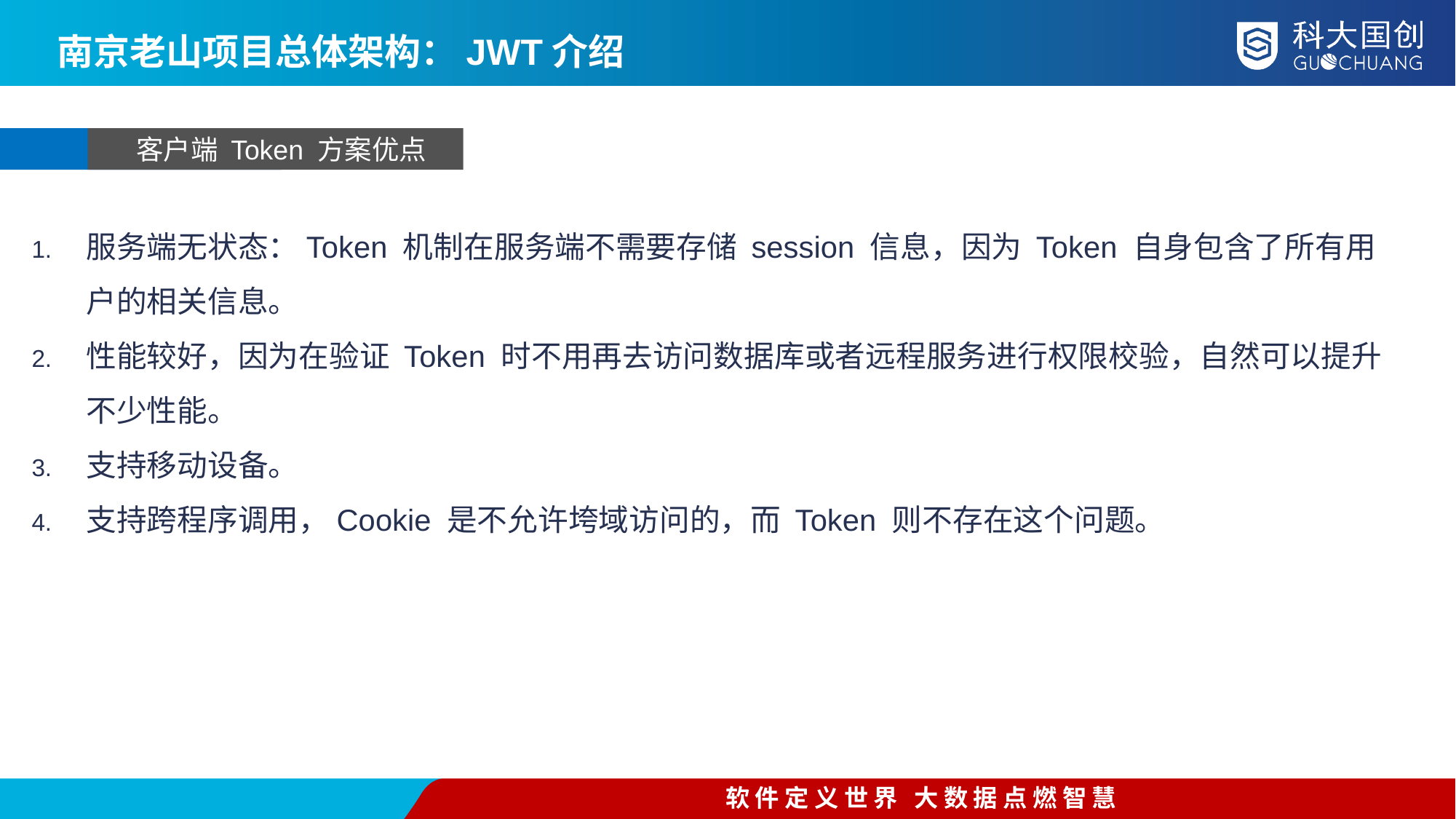

南京老山项目总体架构：JWT介绍
客户端 Token 方案优点

服务端无状态：Token 机制在服务端不需要存储 session 信息，因为 Token 自身包含了所有用户的相关信息。
性能较好，因为在验证 Token 时不用再去访问数据库或者远程服务进行权限校验，自然可以提升不少性能。
支持移动设备。
支持跨程序调用，Cookie 是不允许垮域访问的，而 Token 则不存在这个问题。